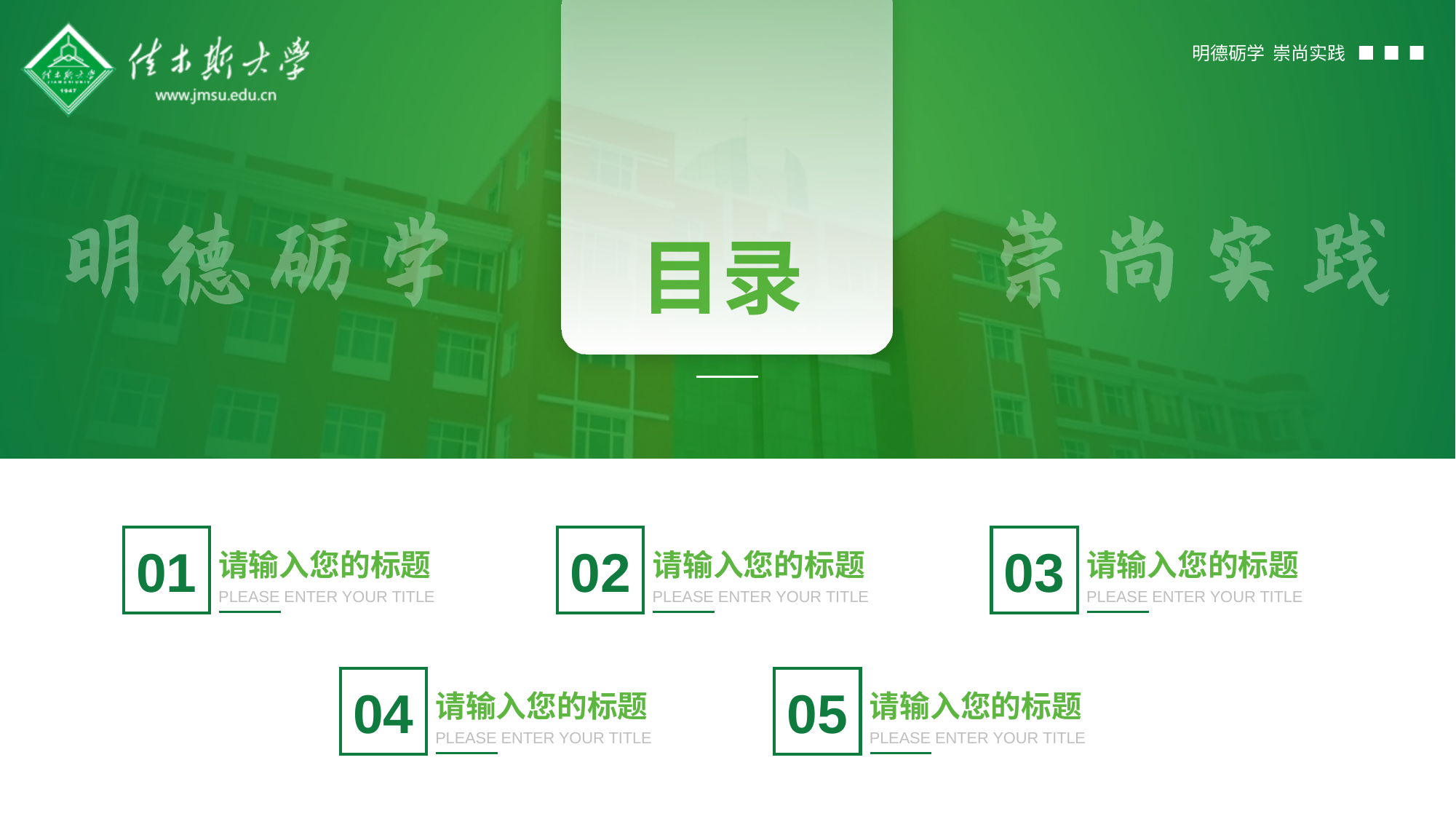

请输入您的标题
PLEASE ENTER YOUR TITLE
请输入您的标题
PLEASE ENTER YOUR TITLE
请输入您的标题
PLEASE ENTER YOUR TITLE
请输入您的标题
PLEASE ENTER YOUR TITLE
请输入您的标题
PLEASE ENTER YOUR TITLE